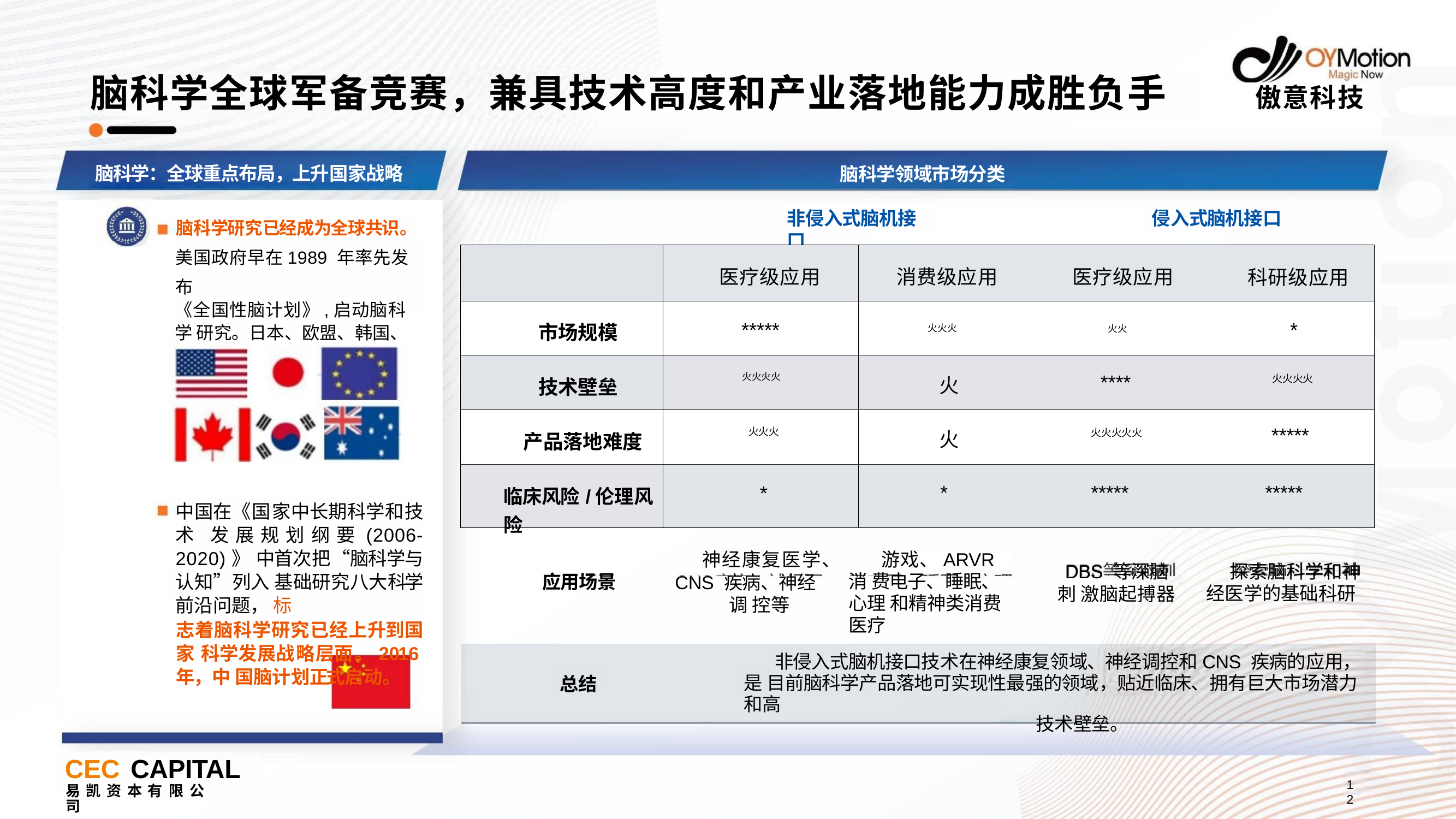

# 脑科学全球军备竞赛，兼具技术高度和产业落地能力成胜负手
傲意科技
脑科学：全球重点布局，上升国家战略
脑科学领域市场分类

侵入式脑机接口
非侵入式脑机接口
脑科学研究已经成为全球共识。 美国政府早在1989 年率先发布
《全国性脑计划》,启动脑科学 研究。日本、欧盟、韩国、澳大
利亚、加拿大也紧跟步伐。
|  | 医疗级应用 | 消费级应用 | 医疗级应用 | 科研级应用 |
| --- | --- | --- | --- | --- |
| 市场规模 | \*\*\*\*\* | 火火火 | 火火 | \* |
| 技术壁垒 | 火火火火 | 火 | \*\*\*\* | 火火火火 |
| 产品落地难度 | 火火火 | 火 | 火火火火火 | \*\*\*\*\* |
| 临床风险/伦理风险 | \* | \* | \*\*\*\*\* | \*\*\*\*\* |

中国在《国家中长期科学和技术 发展规划纲要(2006-2020)》 中首次把“脑科学与认知”列入 基础研究八大科学前沿问题， 标
志着脑科学研究已经上升到国家 科学发展战略层面。2016年，中 国脑计划正式启动。
游戏、ARVR消 费电子、睡眠、心理 和精神类消费医疗
神经康复医学、
CNS 疾病、神经调 控等
DBS 等深脑刺 激脑起搏器
探索脑科学和神 经医学的基础科研
应用场景
非侵入式脑机接口技术在神经康复领域、神经调控和CNS 疾病的应用，是 目前脑科学产品落地可实现性最强的领域，贴近临床、拥有巨大市场潜力和高
技术壁垒。
总结
CEC CAPITAL
易 凯 资 本 有 限 公	司
12